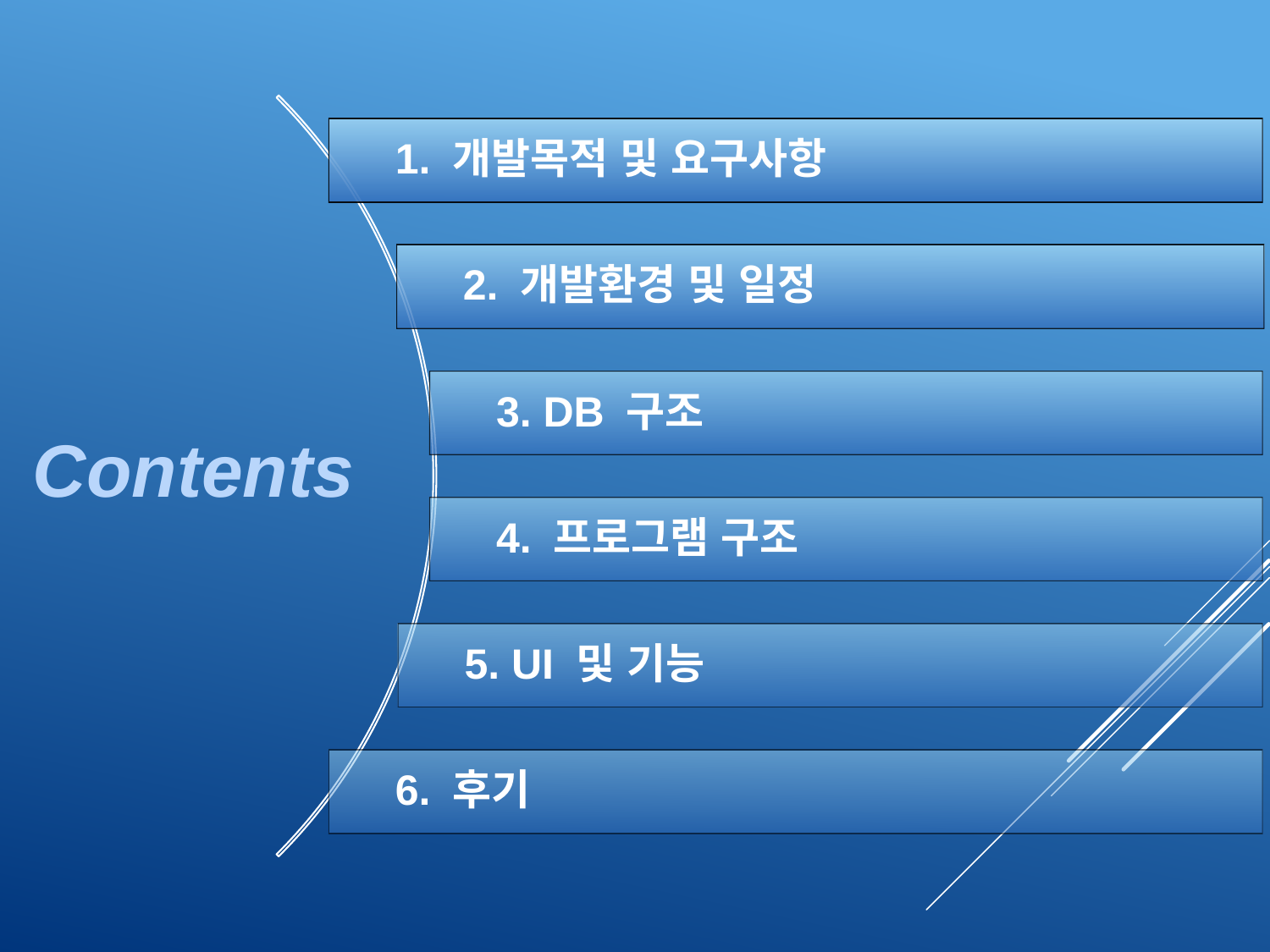

1. 개발목적 및 요구사항
2. 개발환경 및 일정
3. DB 구조
4. 프로그램 구조
5. UI 및 기능
6. 후기
Contents